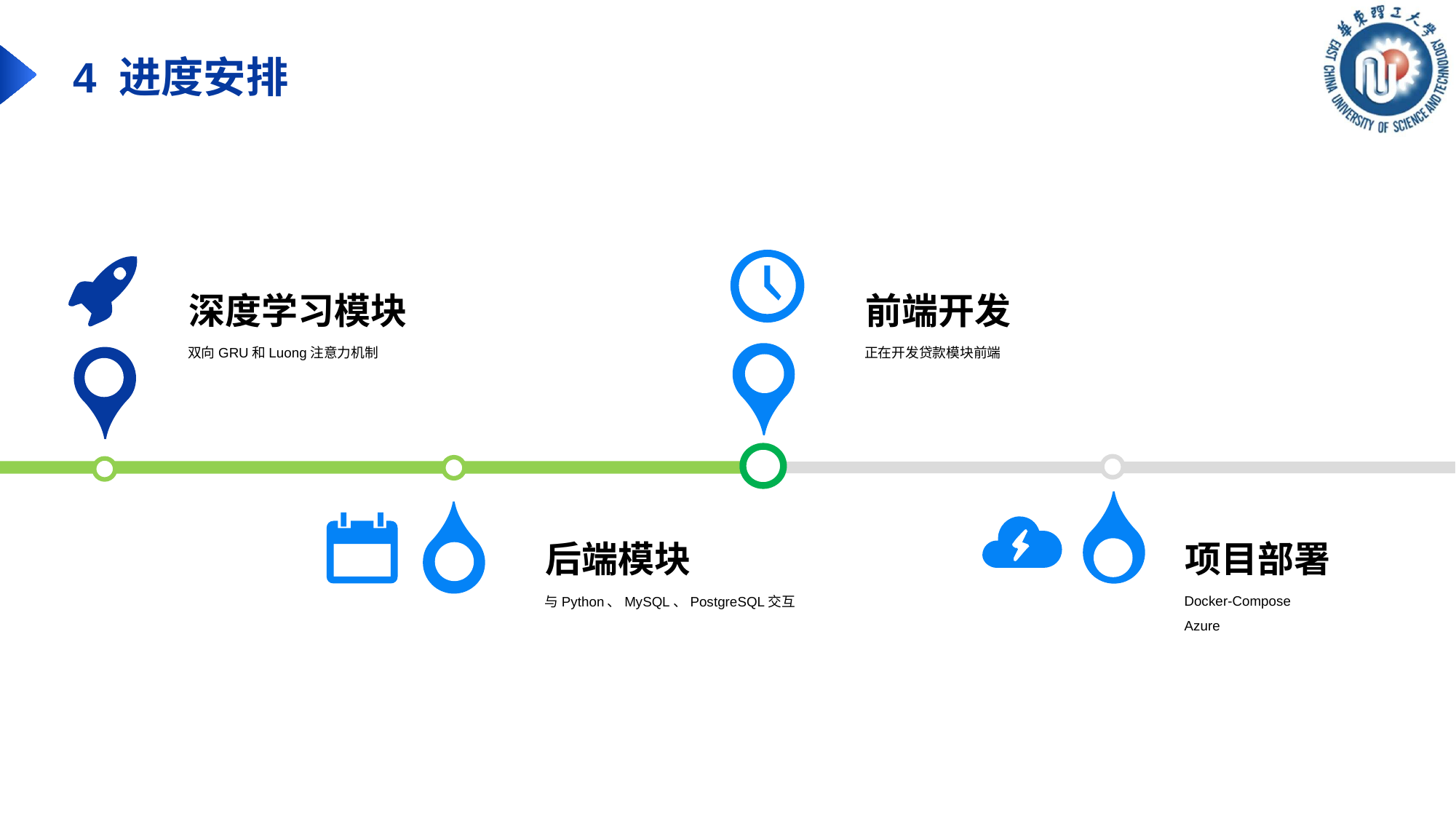

4 进度安排

深度学习模块
双向GRU和Luong注意力机制
前端开发
正在开发贷款模块前端

后端模块
与Python、MySQL、PostgreSQL交互
项目部署
Docker-Compose
Azure